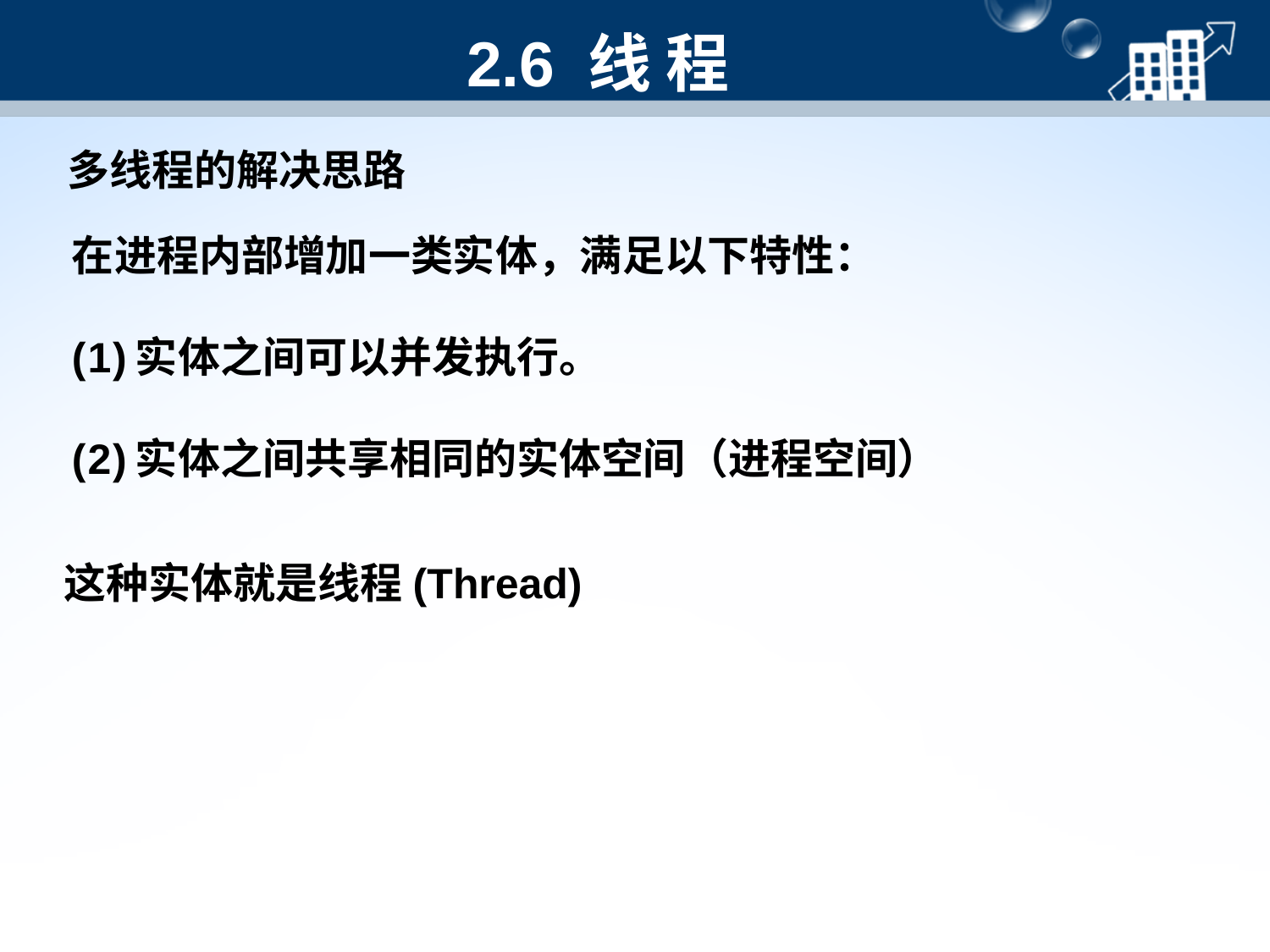

# 2.6 线 程
多线程的解决思路
在进程内部增加一类实体，满足以下特性：

实体之间可以并发执行。

实体之间共享相同的实体空间（进程空间）
这种实体就是线程(Thread)